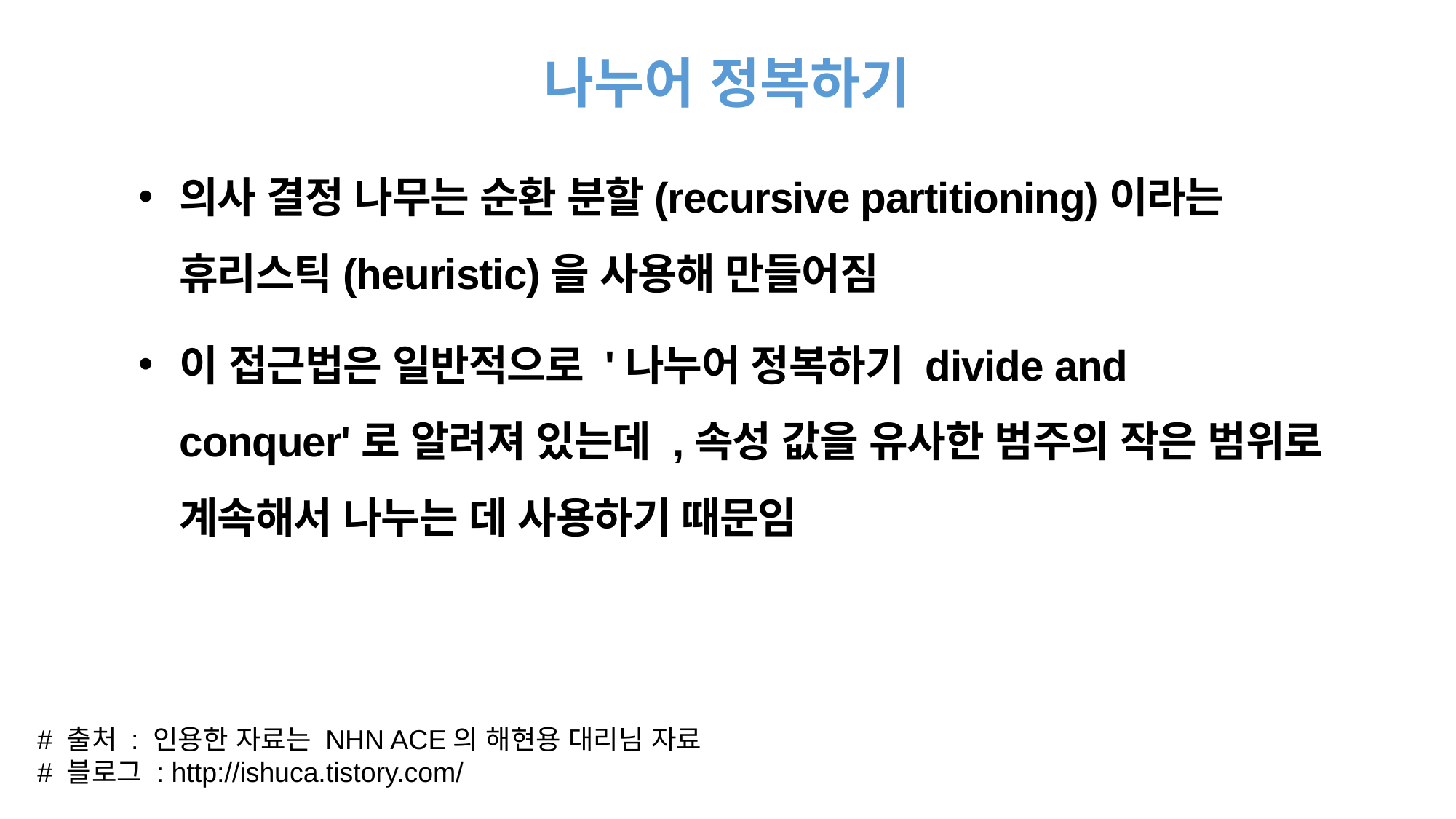

# 나누어 정복하기
의사 결정 나무는 순환 분할(recursive partitioning)이라는 휴리스틱(heuristic)을 사용해 만들어짐
이 접근법은 일반적으로 '나누어 정복하기 divide and conquer'로 알려져 있는데 ,속성 값을 유사한 범주의 작은 범위로 계속해서 나누는 데 사용하기 때문임

# 출처 : 인용한 자료는 NHN ACE의 해현용 대리님 자료
# 블로그 : http://ishuca.tistory.com/